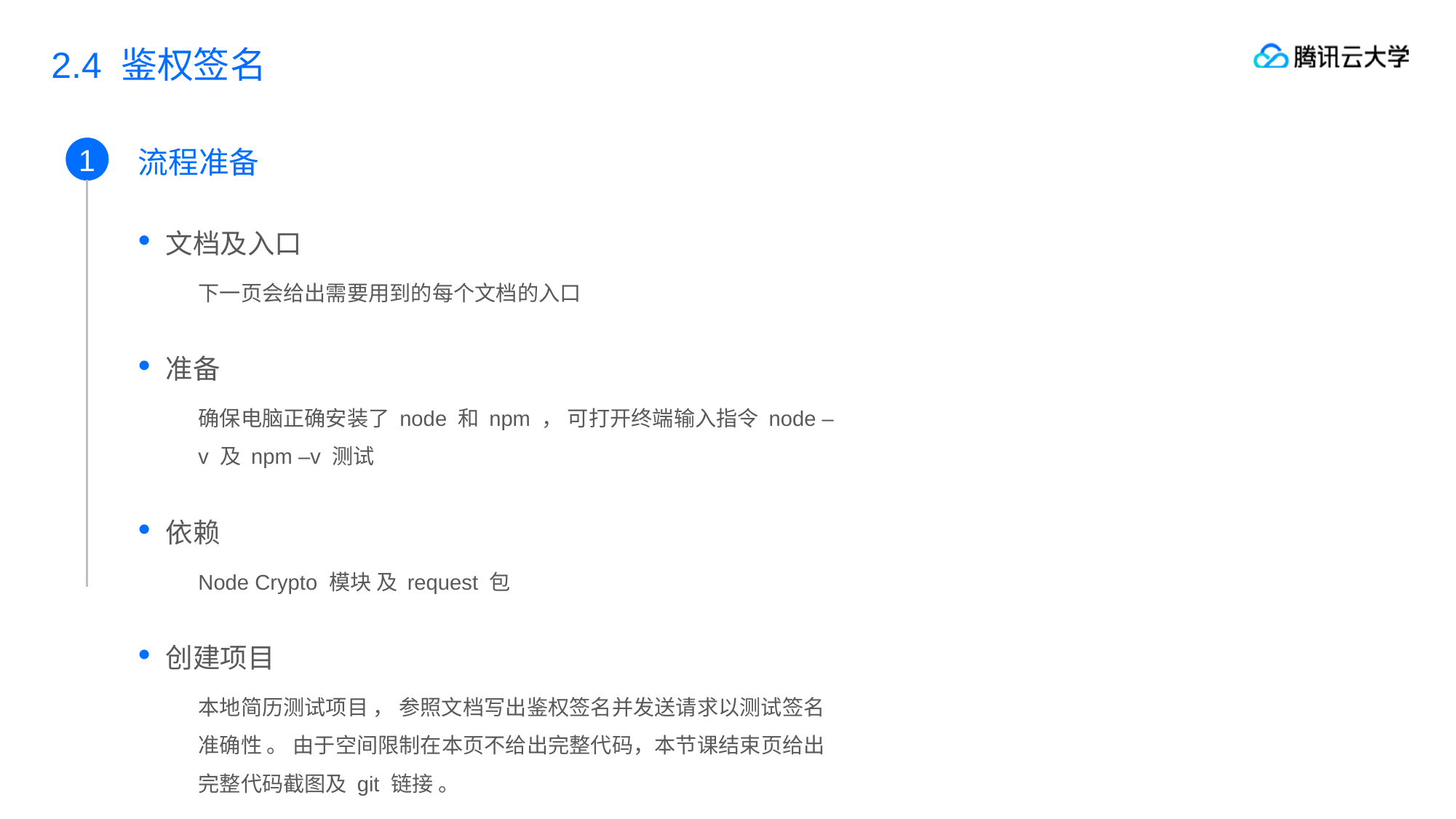

# 2.4 鉴权签名
流程准备
文档及入口
下一页会给出需要用到的每个文档的入口
准备
确保电脑正确安装了 node 和 npm ， 可打开终端输入指令 node –v 及 npm –v 测试
依赖
Node Crypto 模块 及 request 包
创建项目
本地简历测试项目 ， 参照文档写出鉴权签名并发送请求以测试签名准确性 。 由于空间限制在本页不给出完整代码，本节课结束页给出完整代码截图及 git 链接 。